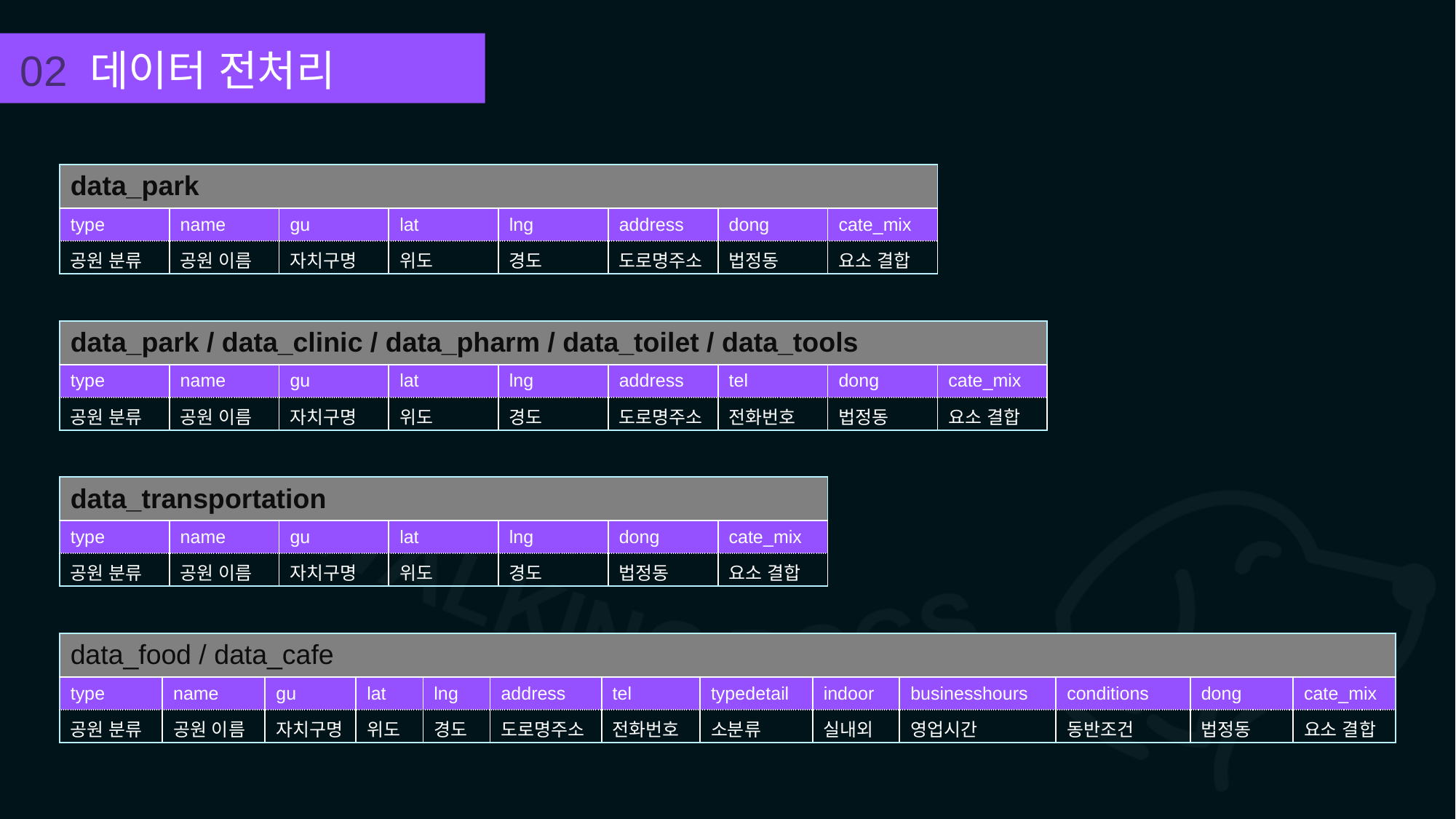

02 데이터 전처리
| data\_park |  |  |  |  |  |  |  |
| --- | --- | --- | --- | --- | --- | --- | --- |
| type | name | gu | lat | lng | address | dong | cate\_mix |
| 공원 분류 | 공원 이름 | 자치구명 | 위도 | 경도 | 도로명주소 | 법정동 | 요소 결합 |
| data\_park / data\_clinic / data\_pharm / data\_toilet / data\_tools |  |  |  |  |  |  |  |  |
| --- | --- | --- | --- | --- | --- | --- | --- | --- |
| type | name | gu | lat | lng | address | tel | dong | cate\_mix |
| 공원 분류 | 공원 이름 | 자치구명 | 위도 | 경도 | 도로명주소 | 전화번호 | 법정동 | 요소 결합 |
| data\_transportation |  |  |  |  |  |  |
| --- | --- | --- | --- | --- | --- | --- |
| type | name | gu | lat | lng | dong | cate\_mix |
| 공원 분류 | 공원 이름 | 자치구명 | 위도 | 경도 | 법정동 | 요소 결합 |
| data\_food / data\_cafe |  |  |  |  |  |  |  |  |  |  |  |  |
| --- | --- | --- | --- | --- | --- | --- | --- | --- | --- | --- | --- | --- |
| type | name | gu | lat | lng | address | tel | typedetail | indoor | businesshours | conditions | dong | cate\_mix |
| 공원 분류 | 공원 이름 | 자치구명 | 위도 | 경도 | 도로명주소 | 전화번호 | 소분류 | 실내외 | 영업시간 | 동반조건 | 법정동 | 요소 결합 |